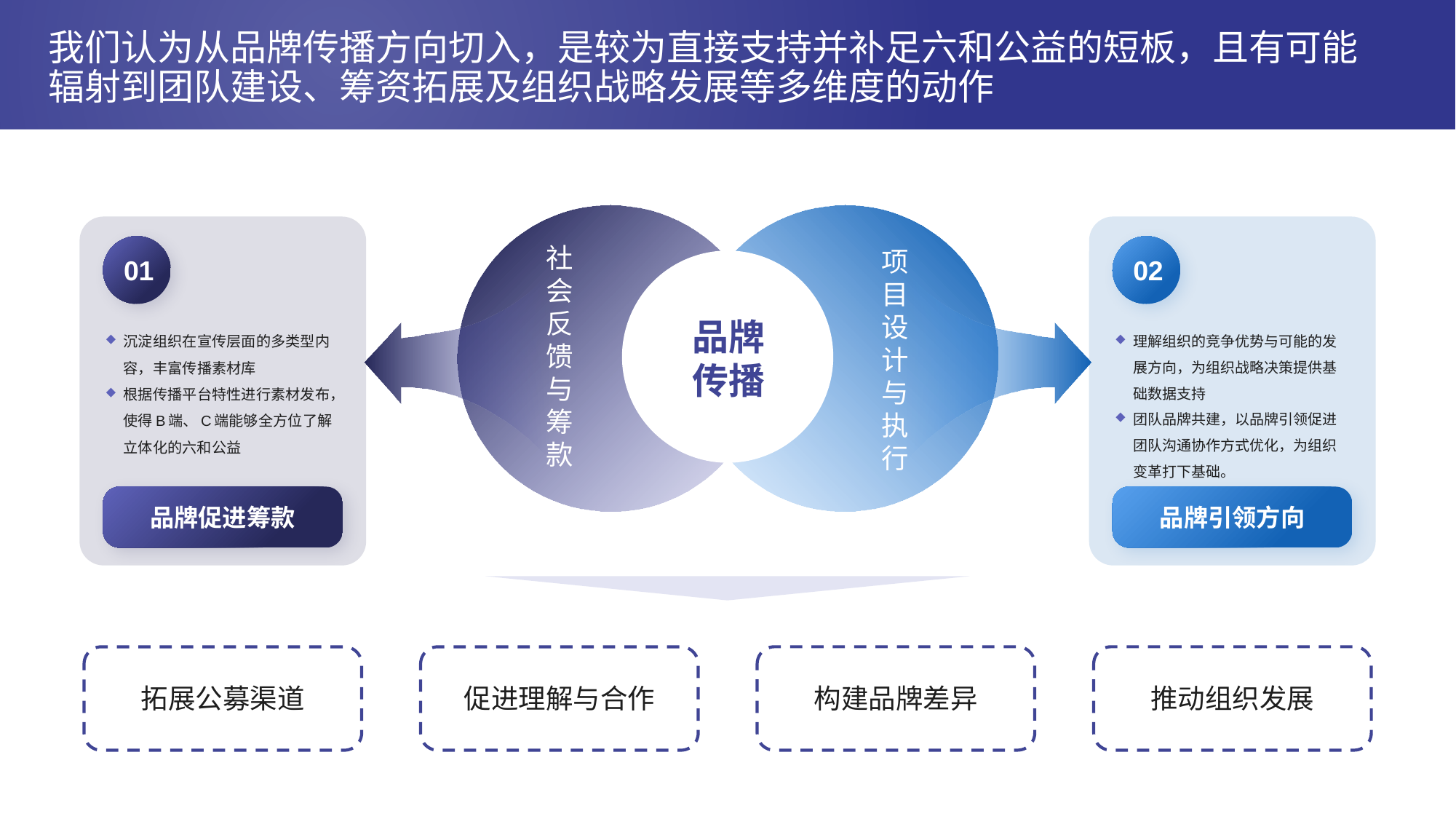

我们认为从品牌传播方向切入，是较为直接支持并补足六和公益的短板，且有可能辐射到团队建设、筹资拓展及组织战略发展等多维度的动作

01
沉淀组织在宣传层面的多类型内容，丰富传播素材库
根据传播平台特性进行素材发布，使得B端、C端能够全方位了解立体化的六和公益
品牌促进筹款

02
理解组织的竞争优势与可能的发展方向，为组织战略决策提供基础数据支持
团队品牌共建，以品牌引领促进团队沟通协作方式优化，为组织变革打下基础。
品牌引领方向

社会反馈与筹款
项目设计与执行
品牌传播

构建品牌差异

推动组织发展

拓展公募渠道

促进理解与合作